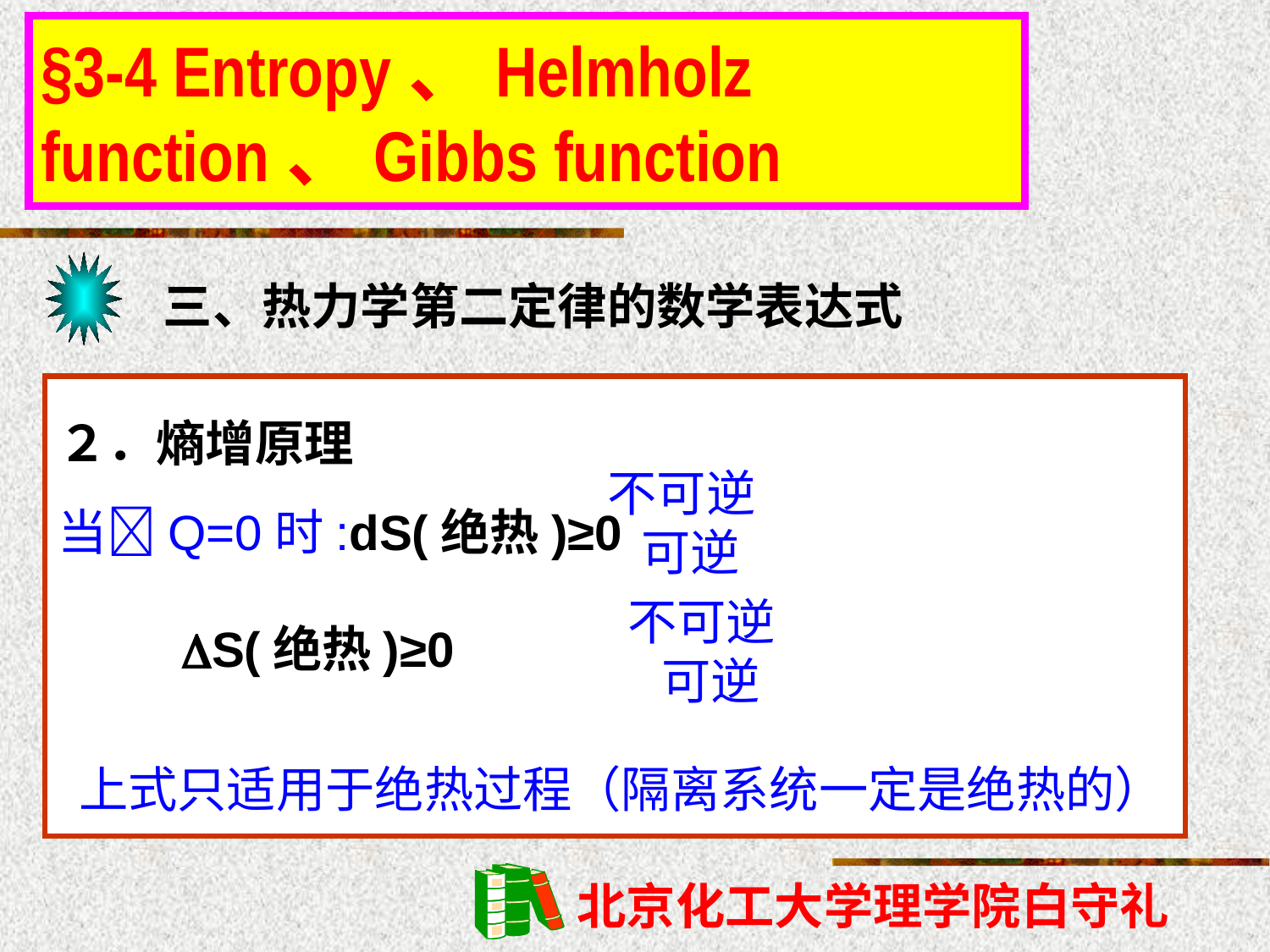

§3-4 Entropy、Helmholz function、Gibbs function

三、热力学第二定律的数学表达式
２．熵增原理
当δQ=0时:dS(绝热)≥0

         ΔS(绝热)≥0
不可逆
  可逆
不可逆
  可逆
上式只适用于绝热过程（隔离系统一定是绝热的）